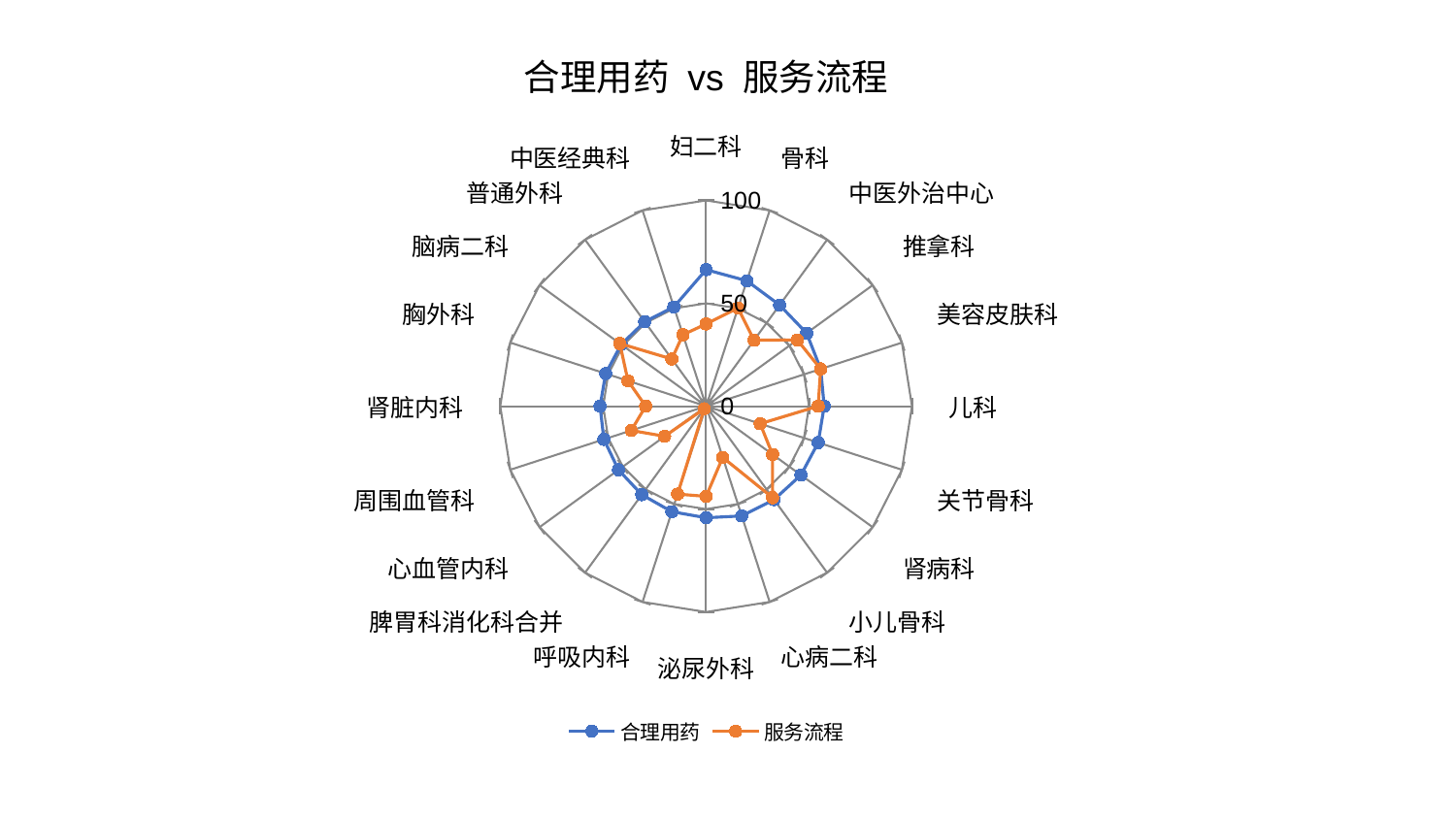

### Chart: 合理用药 vs 服务流程

| Category | 合理用药 | 服务流程 |
|---|---|---|
| 妇二科 | 66.32732668198022 | 39.971474028444 |
| 骨科 | 64.07319058363942 | 50.19227013324333 |
| 中医外治中心 | 60.7564923492529 | 39.62395208475685 |
| 推拿科 | 60.35964772126522 | 54.753950563807265 |
| 美容皮肤科 | 58.51681358049474 | 58.51354704799993 |
| 儿科 | 57.35064888986007 | 54.44692163770404 |
| 关节骨科 | 57.26700264965791 | 27.632899336684385 |
| 肾病科 | 56.93433999250233 | 39.90742230608169 |
| 小儿骨科 | 56.142791825701536 | 54.95049449357069 |
| 心病二科 | 56.07595311353165 | 26.196802962789167 |
| 泌尿外科 | 54.2063913461148 | 43.83114122402927 |
| 呼吸内科 | 53.90562689525444 | 44.91789186038813 |
| 脾胃科消化科合并 | 53.147257799247534 | 1.575395212950092 |
| 心血管内科 | 52.630994737524276 | 24.904916451325985 |
| 周围血管科 | 52.211127348415275 | 38.246442726419815 |
| 肾脏内科 | 51.51115405038497 | 29.362011401235037 |
| 胸外科 | 51.29659348699267 | 39.92482862286673 |
| 脑病二科 | 51.01790357486508 | 51.80836131661016 |
| 普通外科 | 50.738183429546154 | 28.32859240888913 |
| 中医经典科 | 50.71349777508185 | 36.500683696639776 |
63